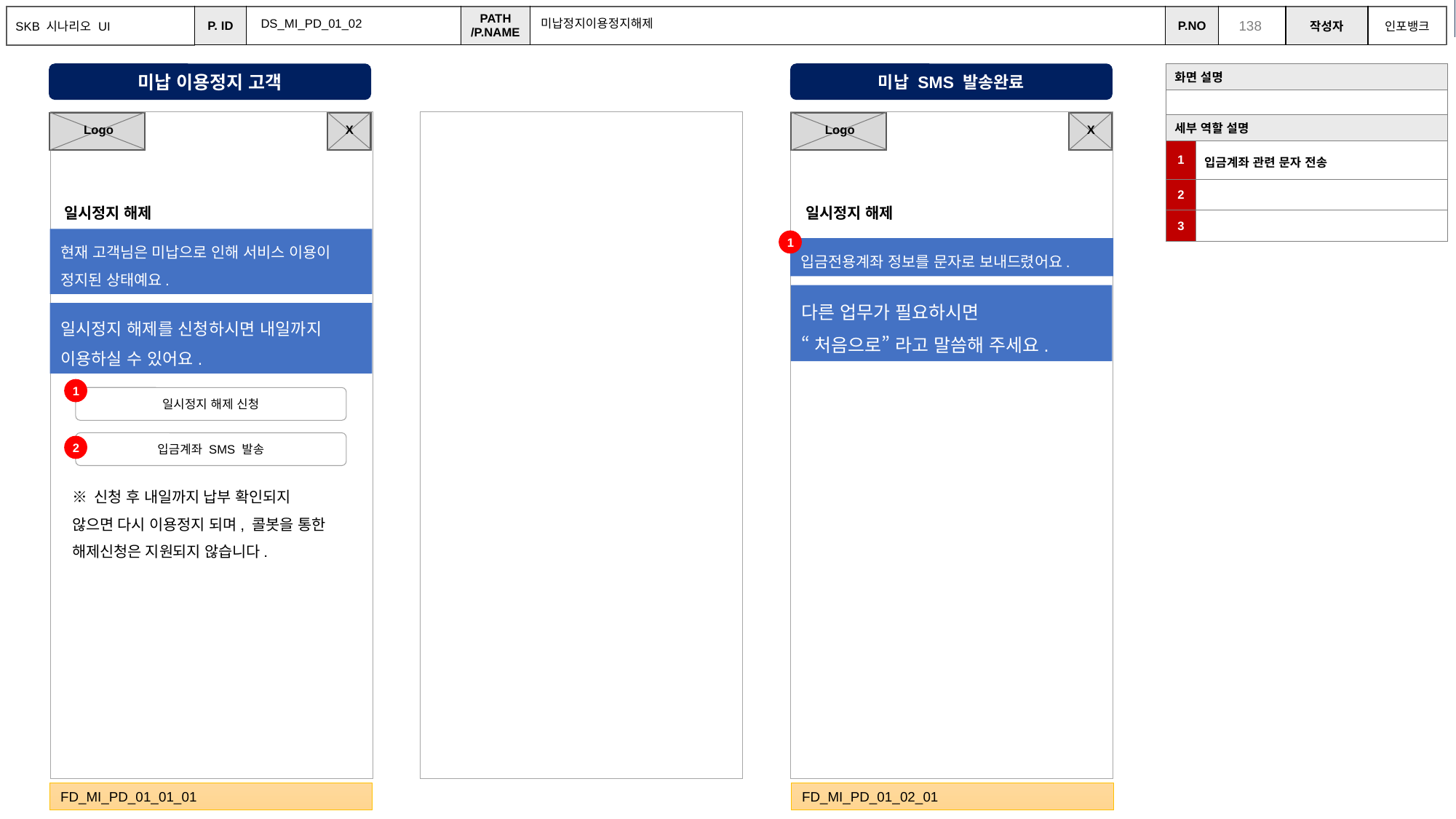

9/19 수정
DS_MI_PD_01_02
미납정지이용정지해제
미납 이용정지 고객
미납 SMS 발송완료
| 화면 설명 |  |
| --- | --- |
|  |  |
| 세부 역할 설명 |  |
| 1 | 입금계좌 관련 문자 전송 |
| 2 |  |
| 3 |  |

X

X

Logo

Logo
일시정지 해제
일시정지 해제
현재 고객님은 미납으로 인해 서비스 이용이 정지된 상태예요.
1
입금전용계좌 정보를 문자로 보내드렸어요.
다른 업무가 필요하시면
“처음으로” 라고 말씀해 주세요.
일시정지 해제를 신청하시면 내일까지 이용하실 수 있어요.
1

일시정지 해제 신청

입금계좌 SMS 발송
2
※ 신청 후 내일까지 납부 확인되지
않으면 다시 이용정지 되며, 콜봇을 통한 해제신청은 지원되지 않습니다.
FD_MI_PD_01_01_01
FD_MI_PD_01_02_01